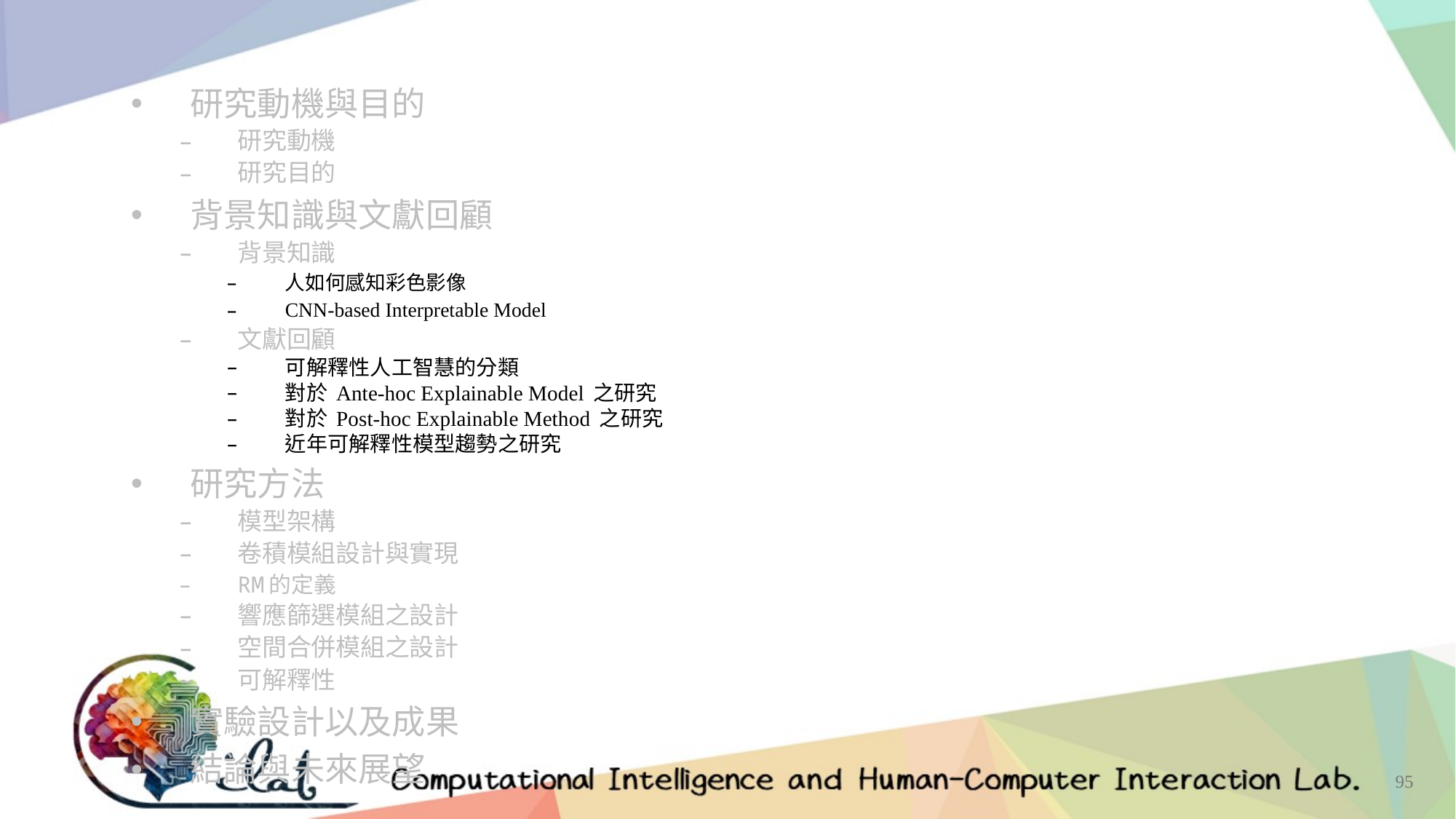

研究動機與目的
研究動機
研究目的
背景知識與文獻回顧
背景知識
人如何感知彩色影像
CNN-based Interpretable Model
文獻回顧
可解釋性人工智慧的分類
對於 Ante-hoc Explainable Model 之研究
對於 Post-hoc Explainable Method 之研究
近年可解釋性模型趨勢之研究
研究方法
模型架構
卷積模組設計與實現
RM的定義
響應篩選模組之設計
空間合併模組之設計
可解釋性
實驗設計以及成果
結論與未來展望

95